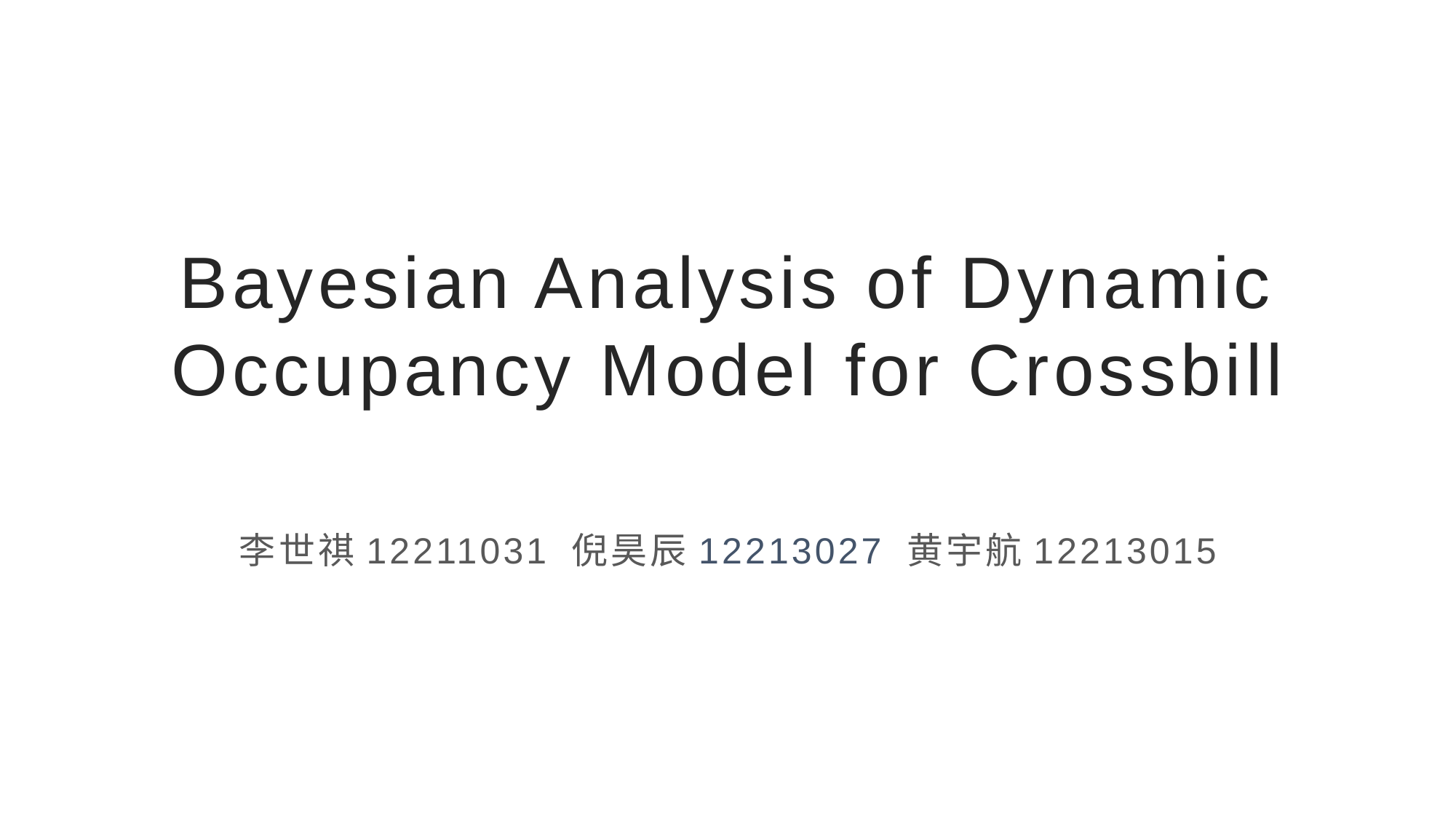

# Bayesian Analysis of Dynamic Occupancy Model for Crossbill
李世祺12211031 倪昊辰12213027 黄宇航12213015